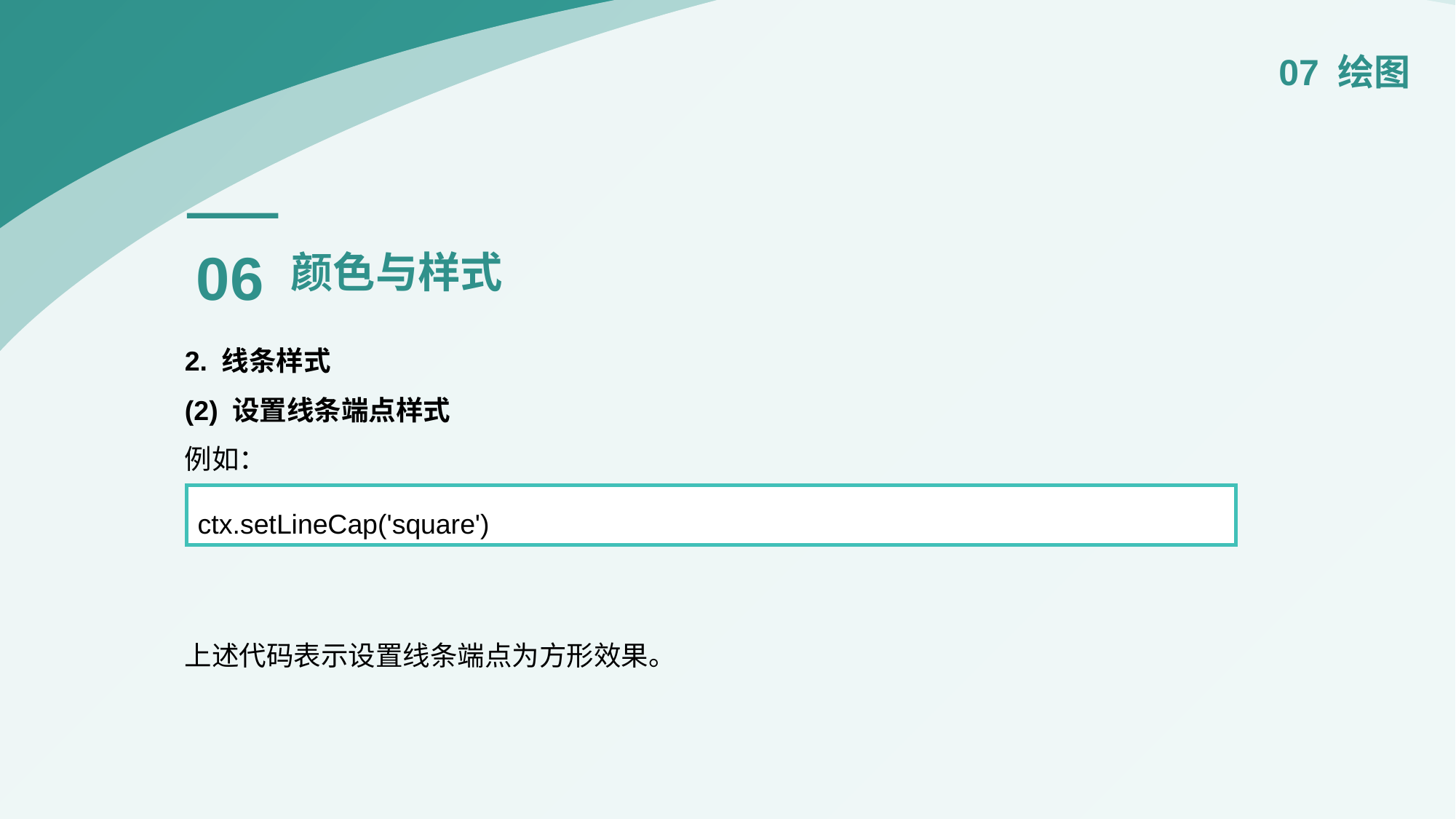

07 绘图
06

颜色与样式
2. 线条样式
(2) 设置线条端点样式
例如：

上述代码表示设置线条端点为方形效果。
ctx.setLineCap('square')